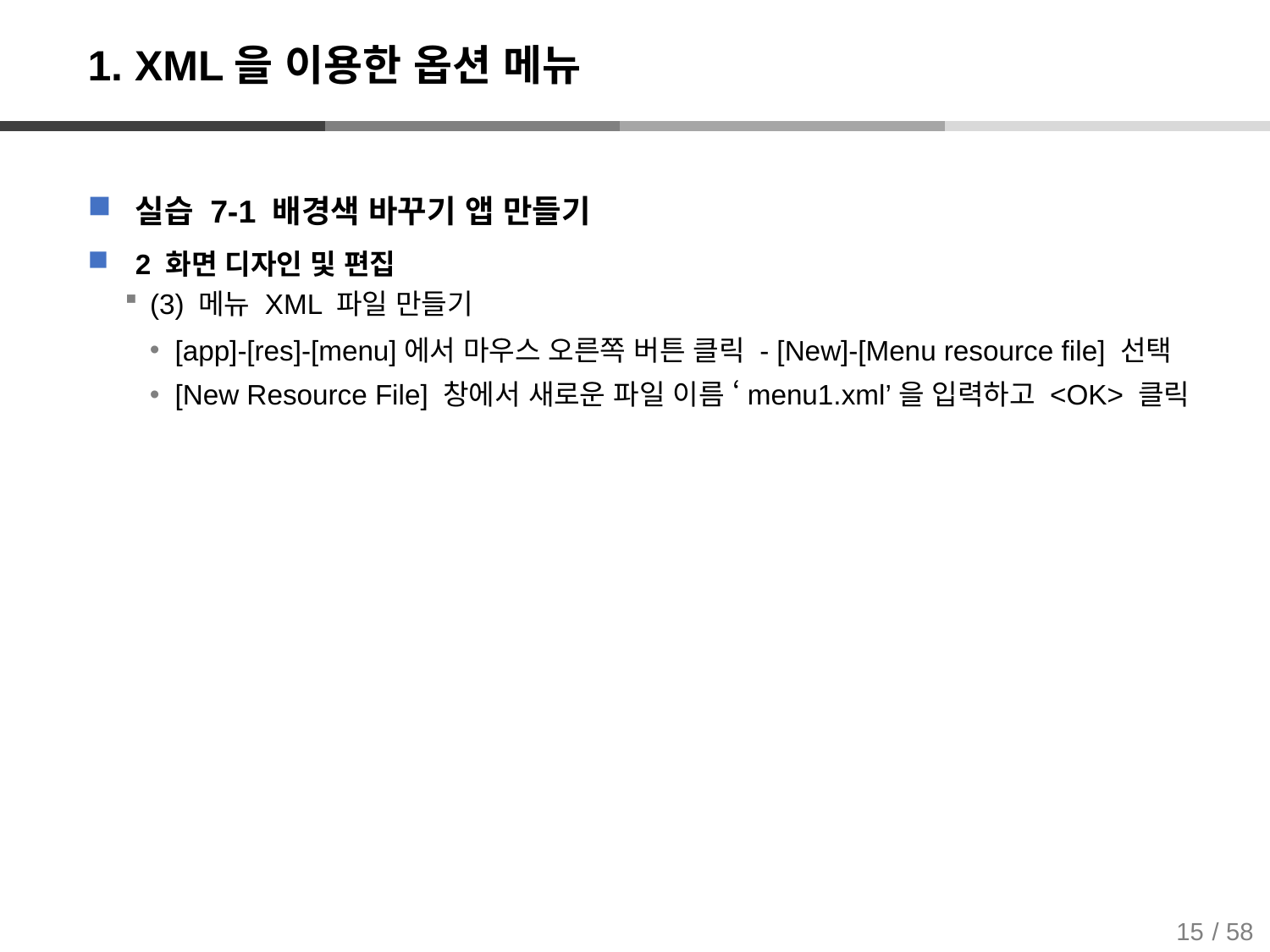

# 1. XML을 이용한 옵션 메뉴
실습 7-1 배경색 바꾸기 앱 만들기
2 화면 디자인 및 편집
(3) 메뉴 XML 파일 만들기
[app]-[res]-[menu]에서 마우스 오른쪽 버튼 클릭 - [New]-[Menu resource file] 선택
[New Resource File] 창에서 새로운 파일 이름 ‘menu1.xml’을 입력하고 <OK> 클릭